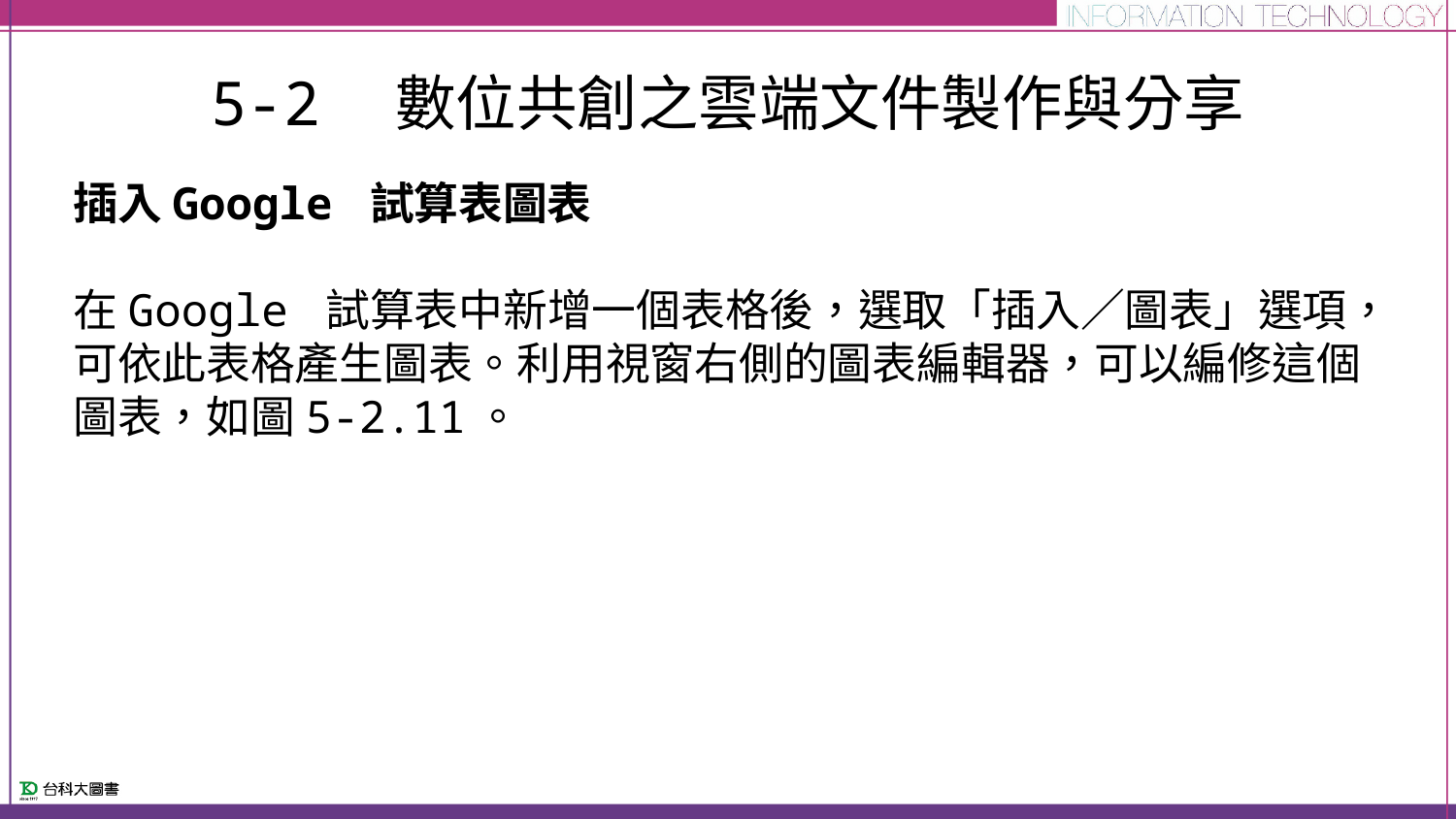

# 5-2　數位共創之雲端文件製作與分享
插入Google 試算表圖表

在Google 試算表中新增一個表格後，選取「插入／圖表」選項，可依此表格產生圖表。利用視窗右側的圖表編輯器，可以編修這個圖表，如圖5-2.11。